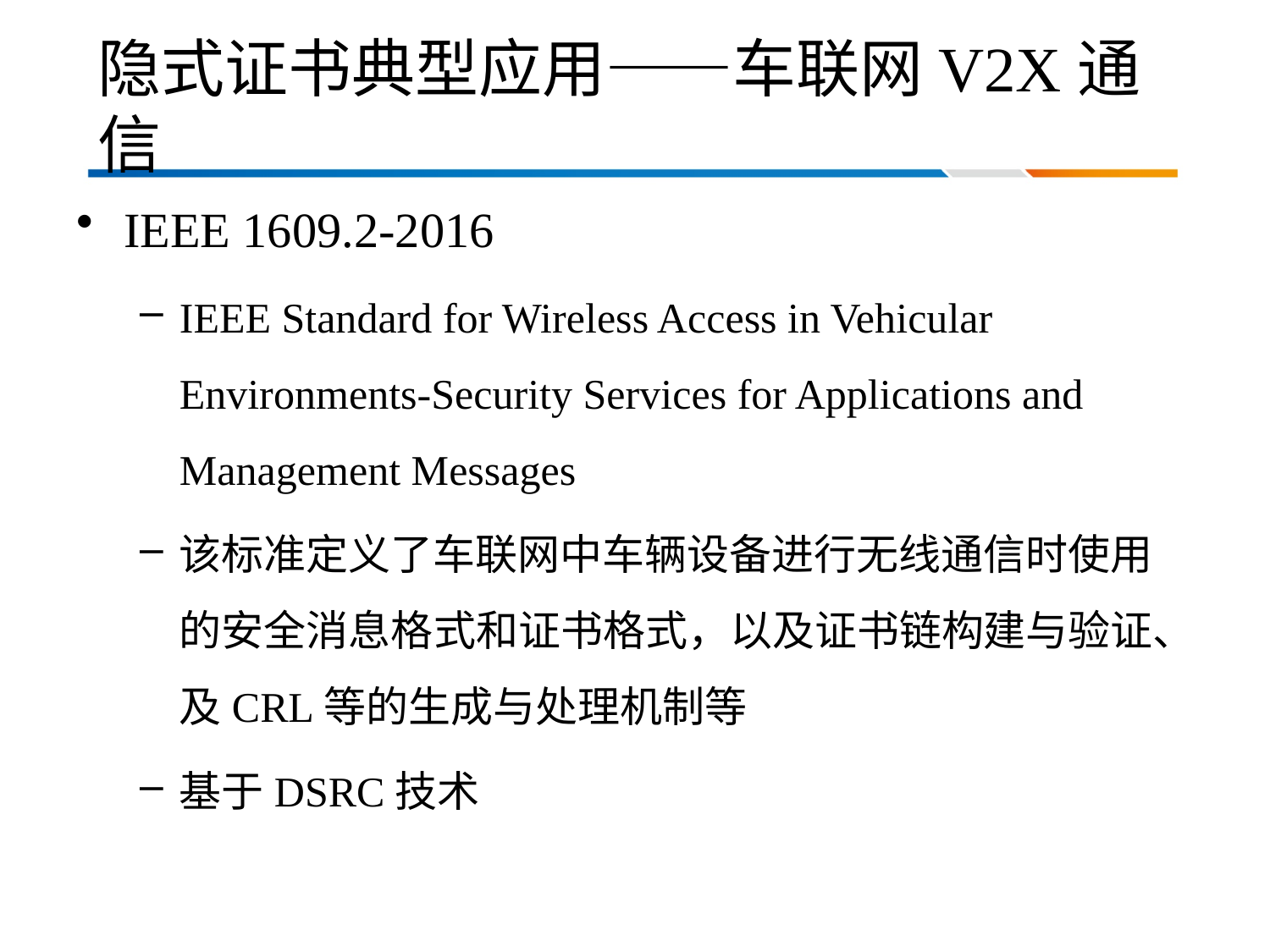

# 隐式证书典型应用——车联网V2X通信
IEEE 1609.2-2016
IEEE Standard for Wireless Access in Vehicular Environments-Security Services for Applications and Management Messages
该标准定义了车联网中车辆设备进行无线通信时使用的安全消息格式和证书格式，以及证书链构建与验证、及CRL等的生成与处理机制等
基于DSRC技术